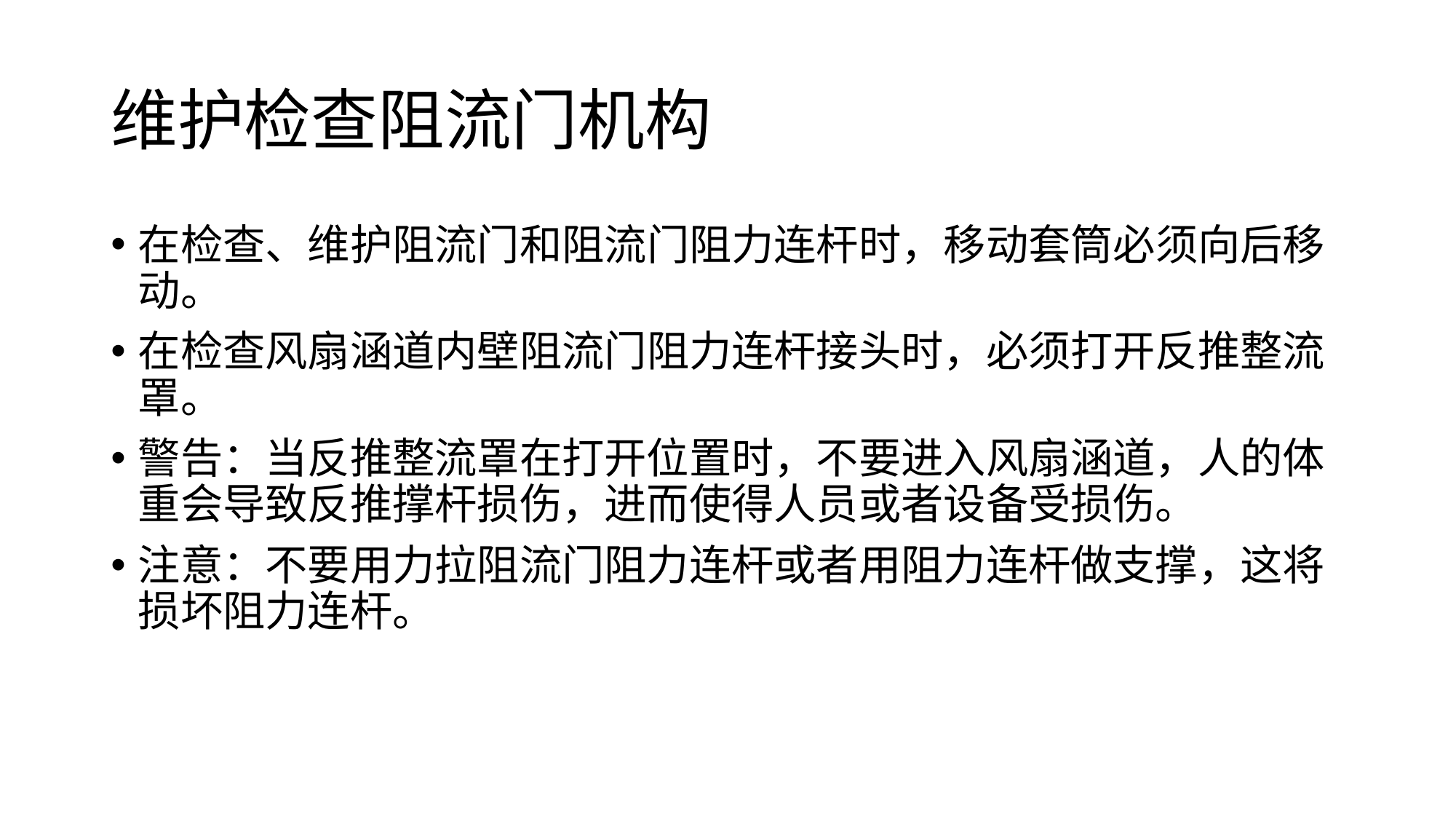

# 维护检查阻流门机构
在检查、维护阻流门和阻流门阻力连杆时，移动套筒必须向后移动。
在检查风扇涵道内壁阻流门阻力连杆接头时，必须打开反推整流罩。
警告：当反推整流罩在打开位置时，不要进入风扇涵道，人的体重会导致反推撑杆损伤，进而使得人员或者设备受损伤。
注意：不要用力拉阻流门阻力连杆或者用阻力连杆做支撑，这将损坏阻力连杆。